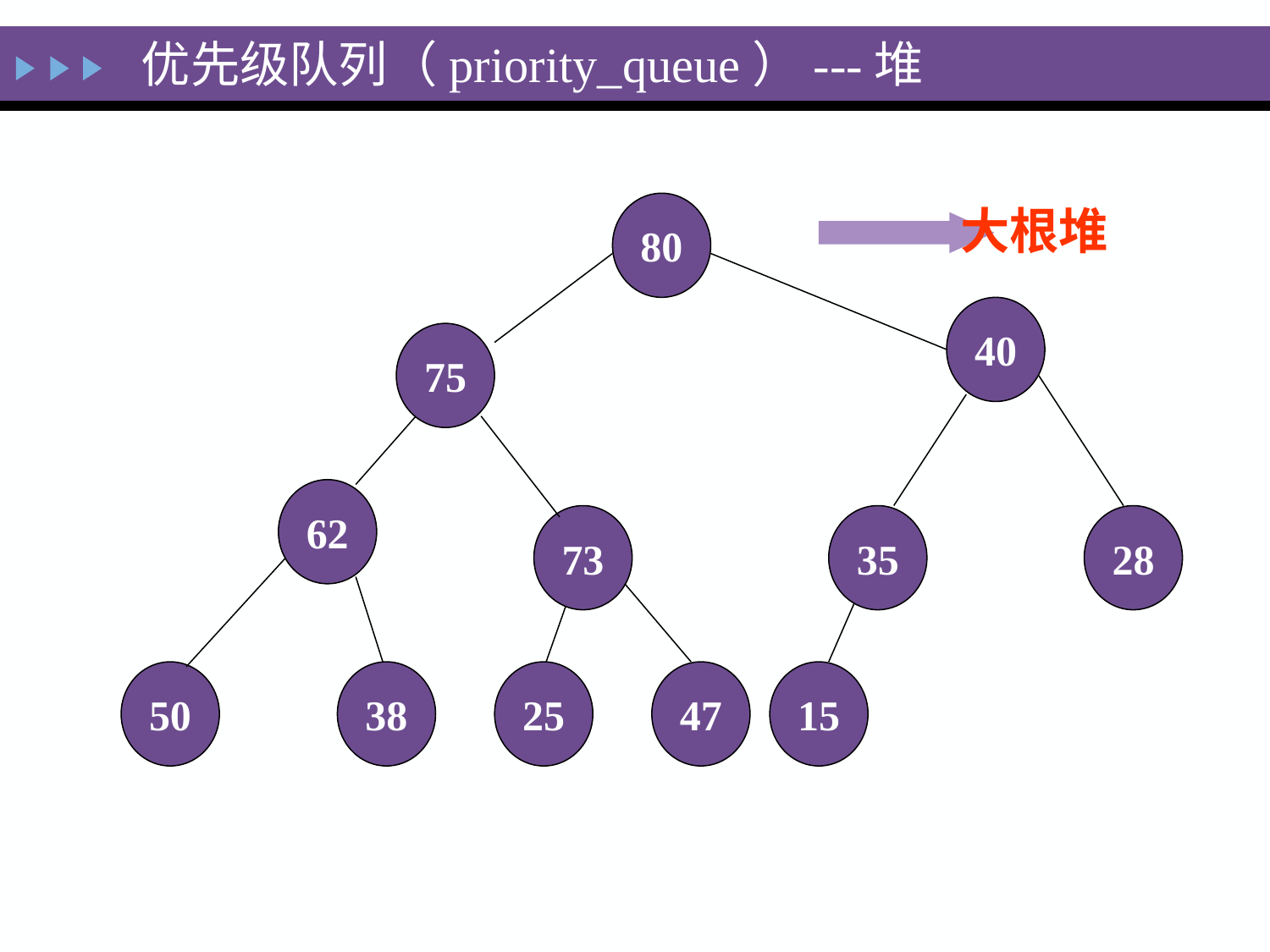

优先级队列（priority_queue）---堆

80

40
75

62
73
35
28

50
38
25
47
15
大根堆